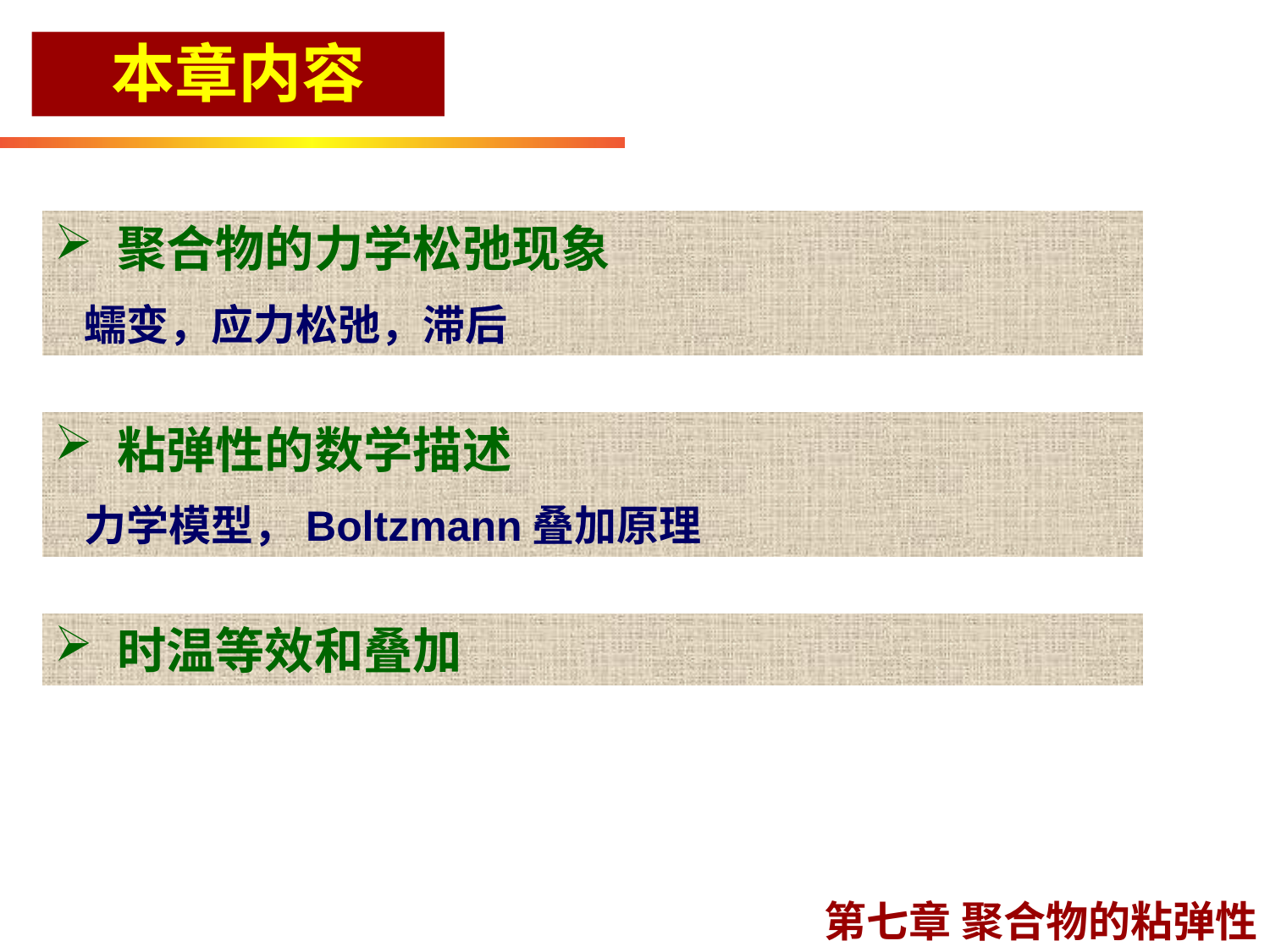

本章内容
 聚合物的力学松弛现象
  蠕变，应力松弛，滞后
 粘弹性的数学描述
  力学模型，Boltzmann叠加原理
 时温等效和叠加